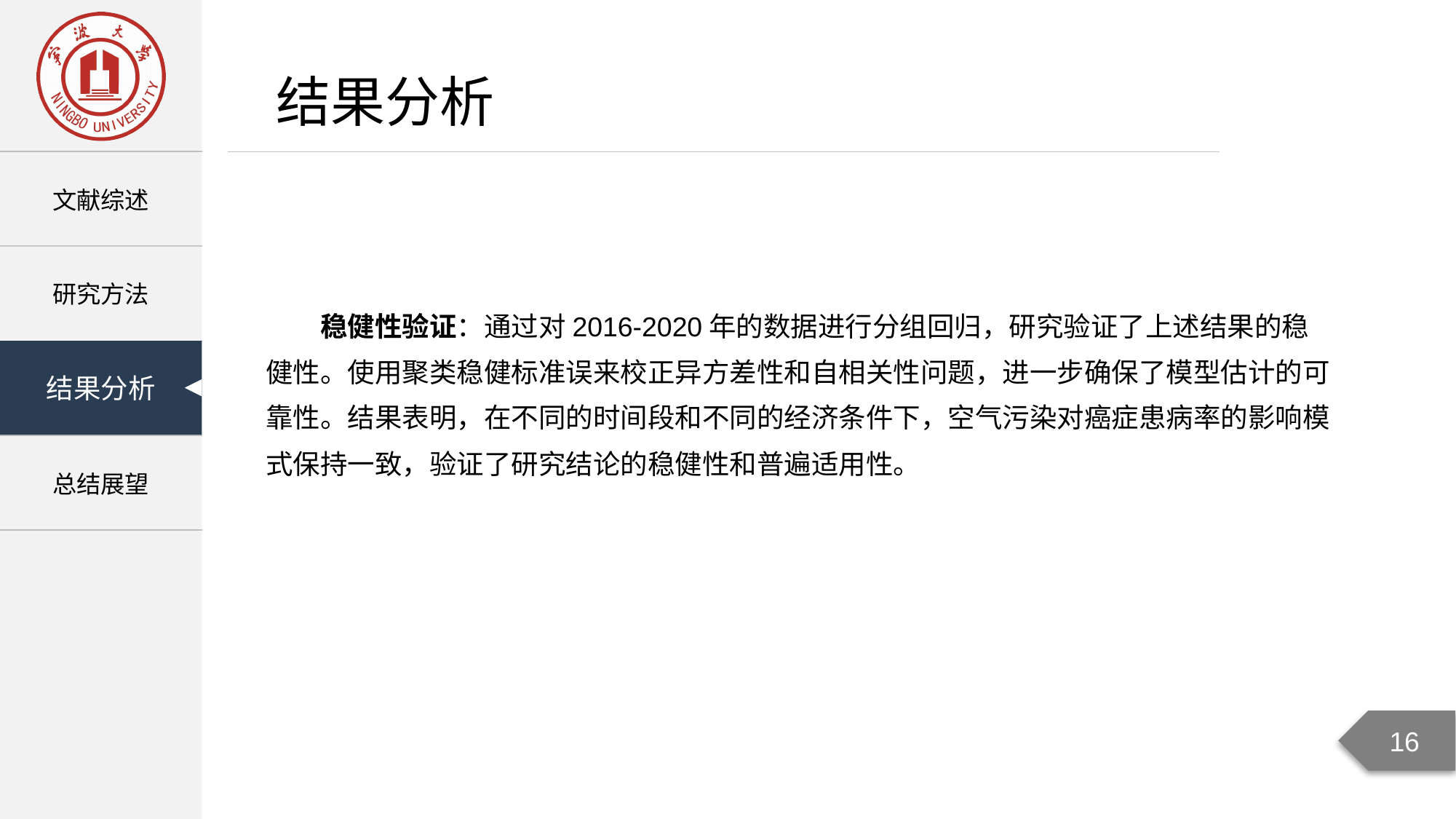

结果分析
稳健性验证：通过对2016-2020年的数据进行分组回归，研究验证了上述结果的稳健性。使用聚类稳健标准误来校正异方差性和自相关性问题，进一步确保了模型估计的可靠性。结果表明，在不同的时间段和不同的经济条件下，空气污染对癌症患病率的影响模式保持一致，验证了研究结论的稳健性和普遍适用性。